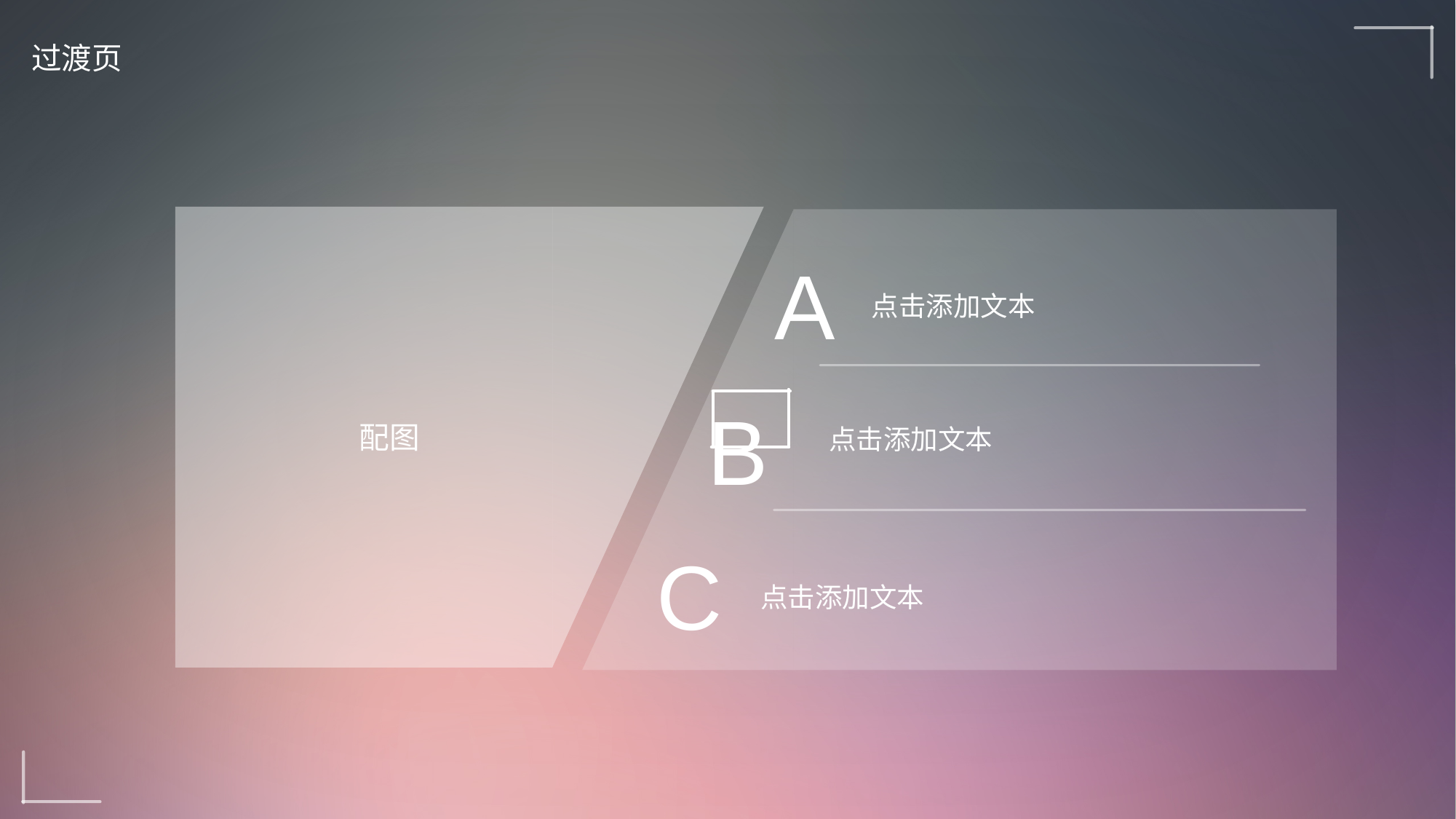

过渡页

配图

A
点击添加文本
B
点击添加文本
C
点击添加文本